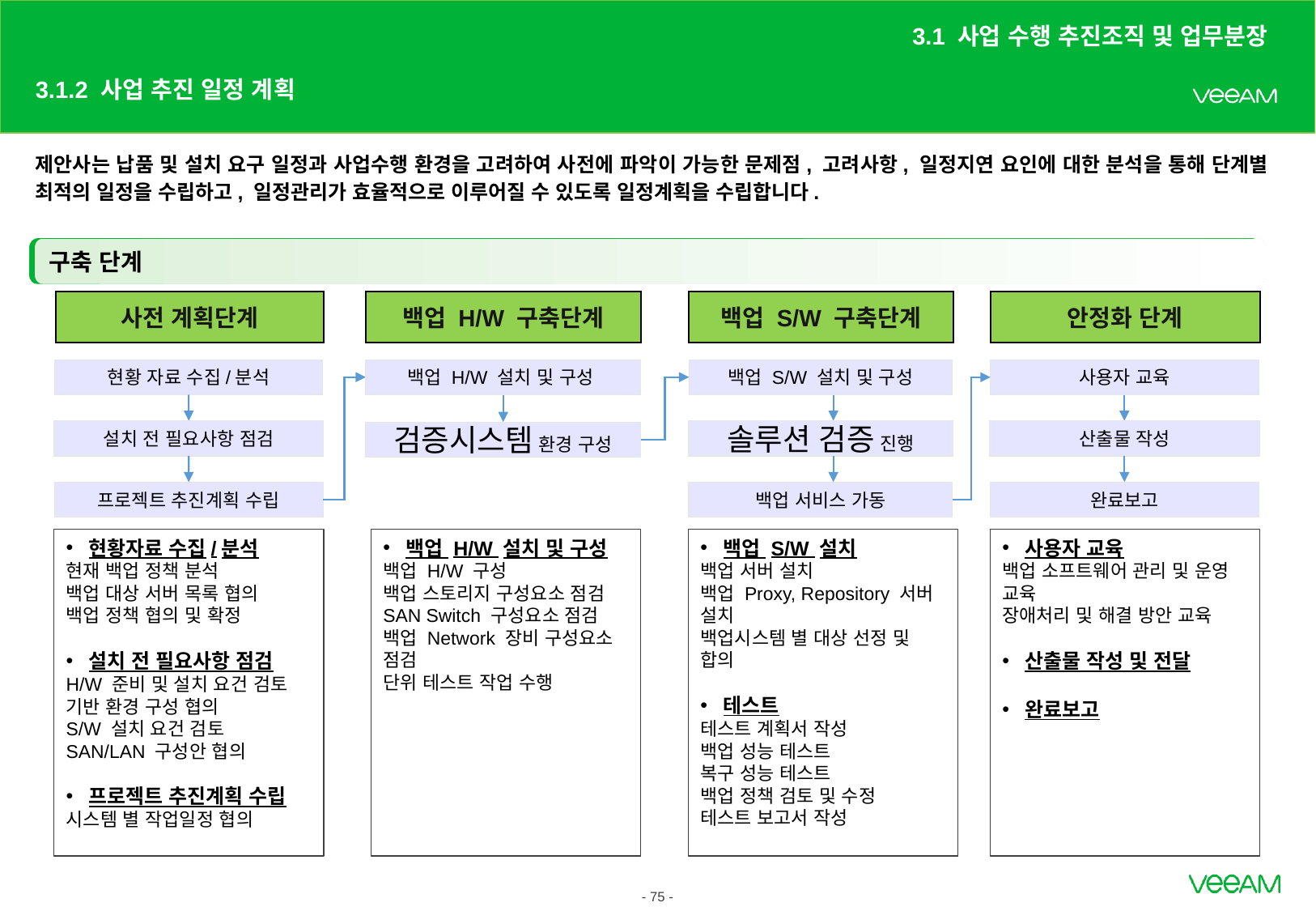

3.1 사업 수행 추진조직 및 업무분장
# 3.1.2 사업 추진 일정 계획
제안사는 납품 및 설치 요구 일정과 사업수행 환경을 고려하여 사전에 파악이 가능한 문제점, 고려사항, 일정지연 요인에 대한 분석을 통해 단계별 최적의 일정을 수립하고, 일정관리가 효율적으로 이루어질 수 있도록 일정계획을 수립합니다.
구축 단계
사전 계획단계
백업 H/W 구축단계
백업 S/W 구축단계
안정화 단계
현황 자료 수집/분석
백업 H/W 설치 및 구성
백업 S/W 설치 및 구성
사용자 교육
설치 전 필요사항 점검
솔루션 검증 진행
산출물 작성
검증시스템 환경 구성
프로젝트 추진계획 수립
백업 서비스 가동
완료보고
현황자료 수집/분석
현재 백업 정책 분석
백업 대상 서버 목록 협의
백업 정책 협의 및 확정

설치 전 필요사항 점검
H/W 준비 및 설치 요건 검토
기반 환경 구성 협의
S/W 설치 요건 검토
SAN/LAN 구성안 협의

프로젝트 추진계획 수립
시스템 별 작업일정 협의
백업 H/W 설치 및 구성
백업 H/W 구성
백업 스토리지 구성요소 점검
SAN Switch 구성요소 점검
백업 Network 장비 구성요소 점검
단위 테스트 작업 수행

백업 S/W 설치
백업 서버 설치
백업 Proxy, Repository 서버 설치
백업시스템 별 대상 선정 및 합의
테스트
테스트 계획서 작성
백업 성능 테스트
복구 성능 테스트
백업 정책 검토 및 수정
테스트 보고서 작성
사용자 교육
백업 소프트웨어 관리 및 운영 교육
장애처리 및 해결 방안 교육

산출물 작성 및 전달
완료보고